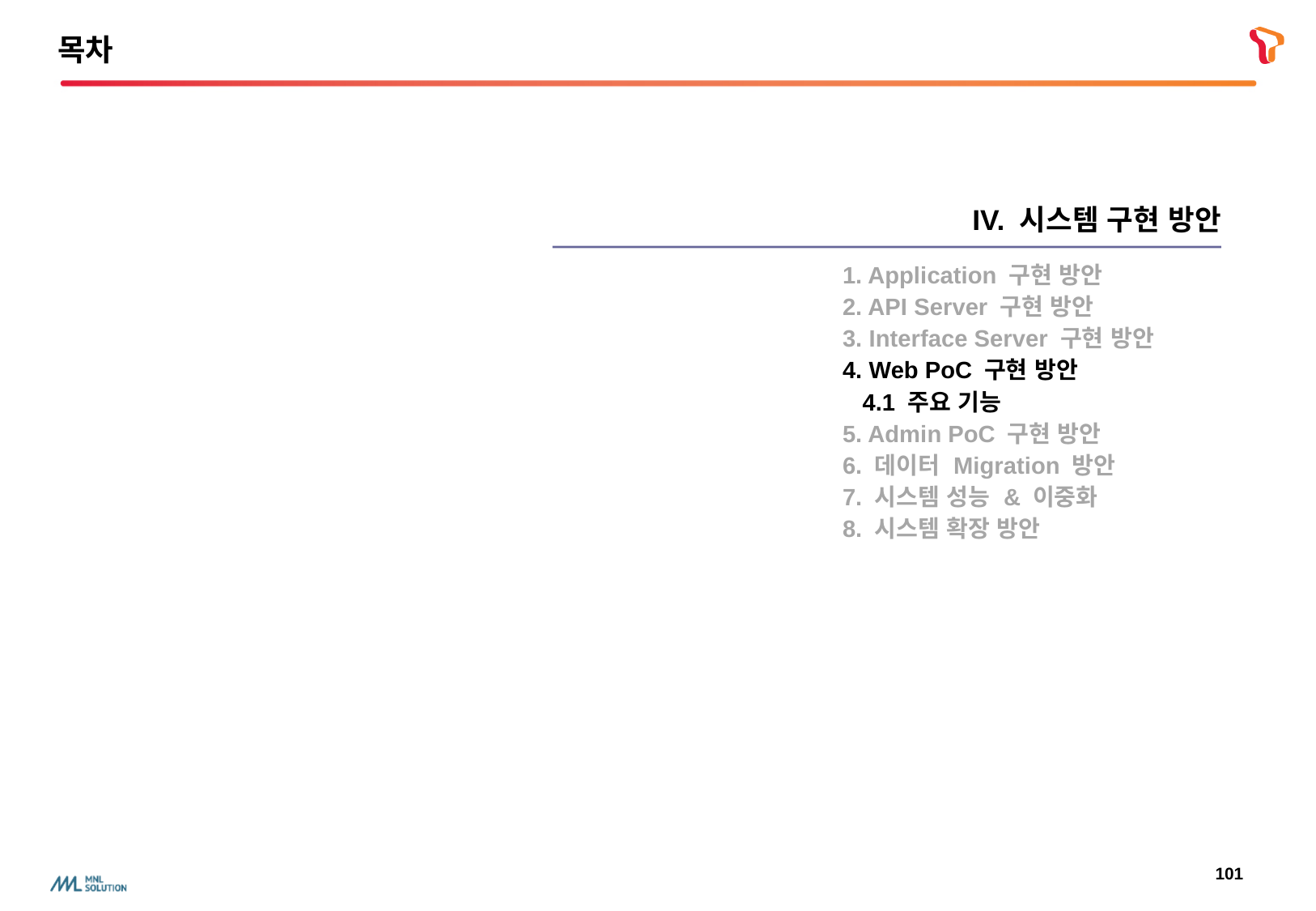

목차
IV. 시스템 구현 방안

| 1. Application 구현 방안 2. API Server 구현 방안 3. Interface Server 구현 방안 4. Web PoC 구현 방안 4.1 주요 기능 5. Admin PoC 구현 방안 6. 데이터 Migration 방안 7. 시스템 성능 & 이중화 8. 시스템 확장 방안 |
| --- |